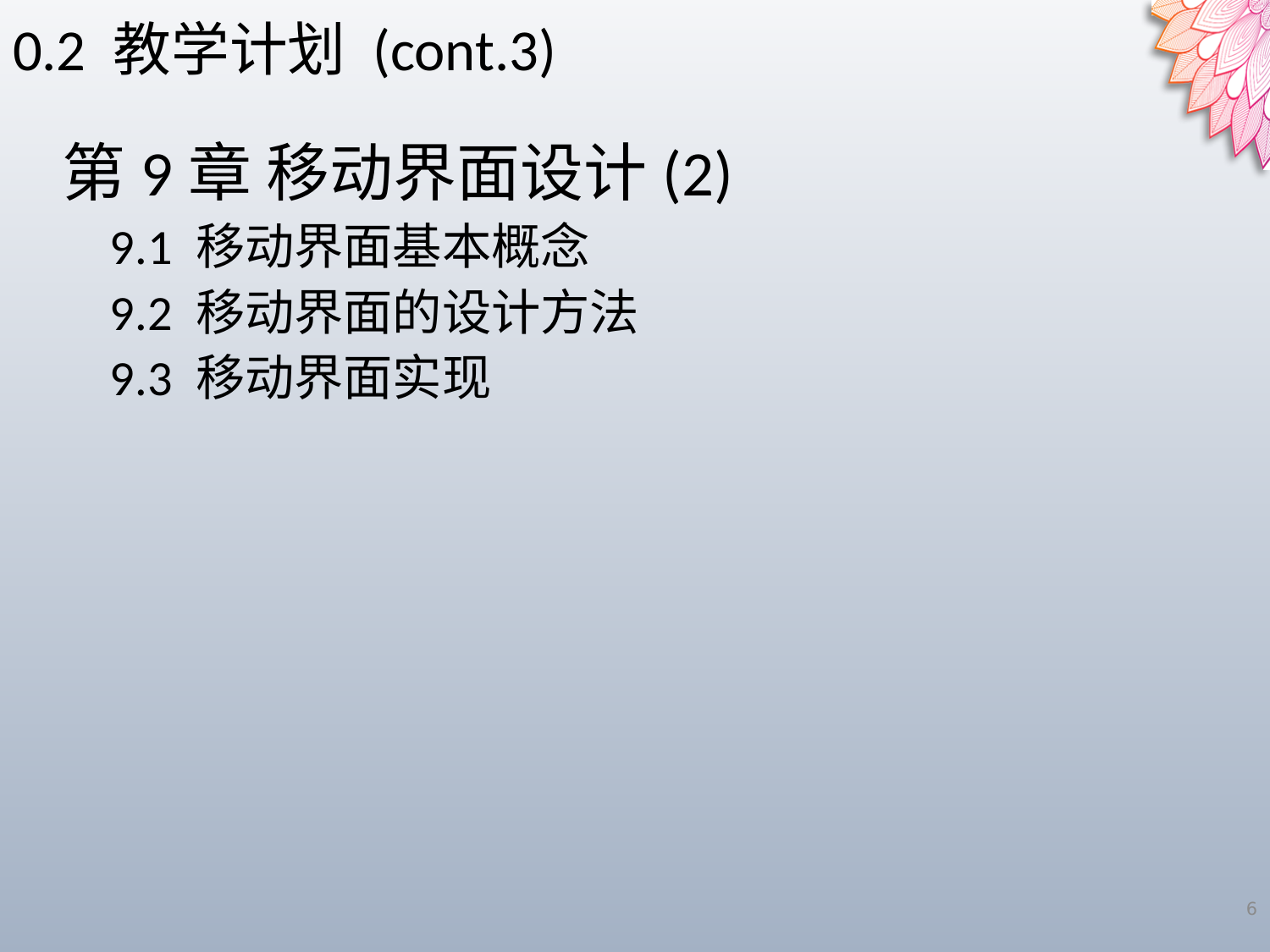

0.2 教学计划 (cont.3)
第9章 移动界面设计(2)
9.1 移动界面基本概念
9.2 移动界面的设计方法
9.3 移动界面实现
6